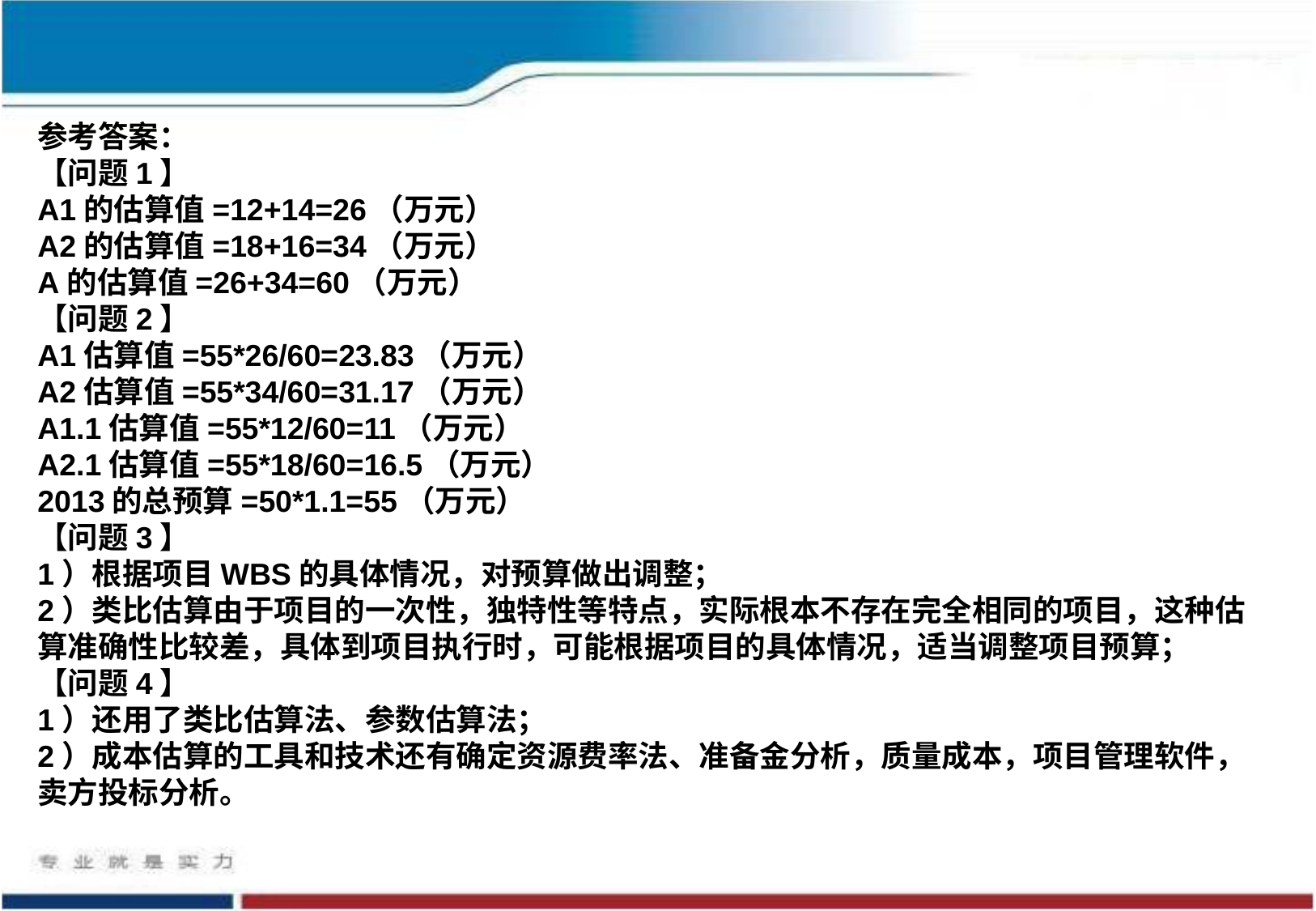

参考答案：
【问题1】
A1的估算值=12+14=26（万元）
A2的估算值=18+16=34（万元）
A的估算值=26+34=60（万元）
【问题2】
A1估算值=55*26/60=23.83（万元）
A2估算值=55*34/60=31.17（万元）
A1.1估算值=55*12/60=11（万元）
A2.1估算值=55*18/60=16.5（万元）
2013的总预算=50*1.1=55（万元）
【问题3】
1）根据项目WBS的具体情况，对预算做出调整；
2）类比估算由于项目的一次性，独特性等特点，实际根本不存在完全相同的项目，这种估算准确性比较差，具体到项目执行时，可能根据项目的具体情况，适当调整项目预算；
【问题4】
1）还用了类比估算法、参数估算法；
2）成本估算的工具和技术还有确定资源费率法、准备金分析，质量成本，项目管理软件，卖方投标分析。